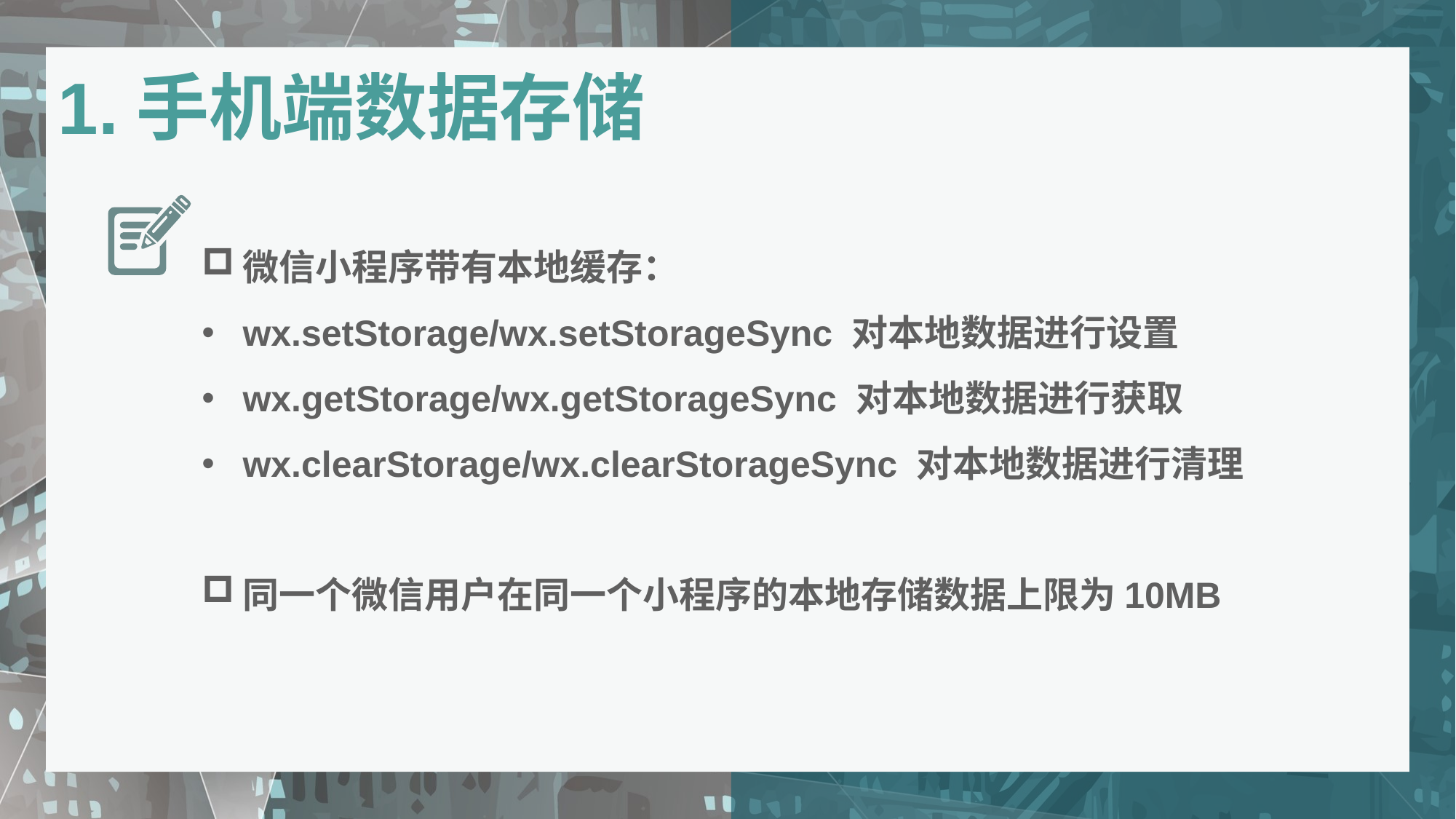

1.手机端数据存储

微信小程序带有本地缓存：
wx.setStorage/wx.setStorageSync 对本地数据进行设置
wx.getStorage/wx.getStorageSync 对本地数据进行获取
wx.clearStorage/wx.clearStorageSync 对本地数据进行清理

同一个微信用户在同一个小程序的本地存储数据上限为10MB